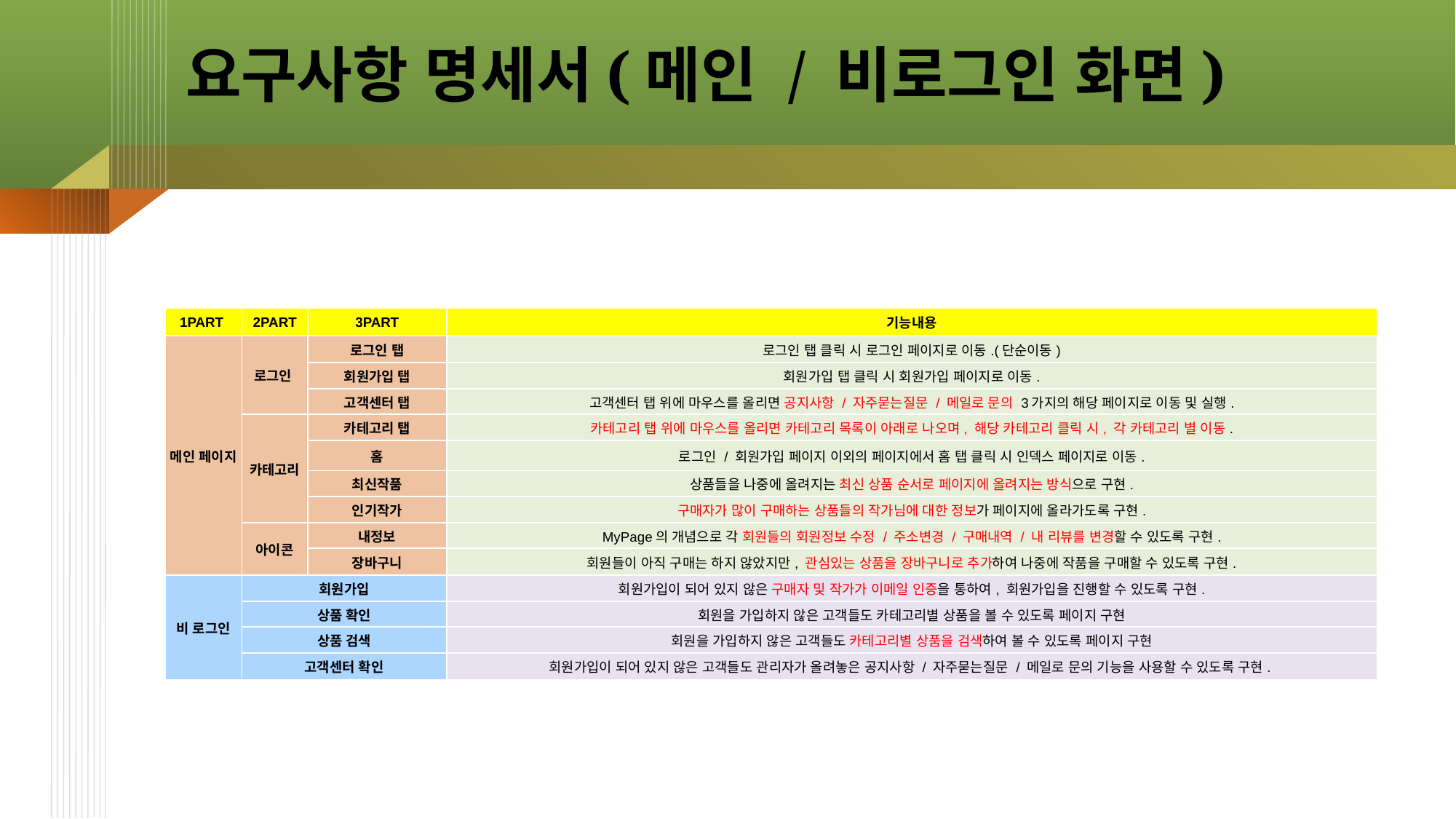

# 요구사항 명세서(메인 / 비로그인 화면)
| 1PART | 2PART | 3PART | 기능내용 |
| --- | --- | --- | --- |
| 메인 페이지 | 로그인 | 로그인 탭 | 로그인 탭 클릭 시 로그인 페이지로 이동.(단순이동) |
|  |  | 회원가입 탭 | 회원가입 탭 클릭 시 회원가입 페이지로 이동. |
|  |  | 고객센터 탭 | 고객센터 탭 위에 마우스를 올리면 공지사항 / 자주묻는질문 / 메일로 문의 3가지의 해당 페이지로 이동 및 실행. |
|  | 카테고리 | 카테고리 탭 | 카테고리 탭 위에 마우스를 올리면 카테고리 목록이 아래로 나오며, 해당 카테고리 클릭 시, 각 카테고리 별 이동. |
|  |  | 홈 | 로그인 / 회원가입 페이지 이외의 페이지에서 홈 탭 클릭 시 인덱스 페이지로 이동. |
|  |  | 최신작품 | 상품들을 나중에 올려지는 최신 상품 순서로 페이지에 올려지는 방식으로 구현. |
|  |  | 인기작가 | 구매자가 많이 구매하는 상품들의 작가님에 대한 정보가 페이지에 올라가도록 구현. |
|  | 아이콘 | 내정보 | MyPage의 개념으로 각 회원들의 회원정보 수정 / 주소변경 / 구매내역 / 내 리뷰를 변경할 수 있도록 구현. |
|  |  | 장바구니 | 회원들이 아직 구매는 하지 않았지만, 관심있는 상품을 장바구니로 추가하여 나중에 작품을 구매할 수 있도록 구현. |
| 비 로그인 | 회원가입 |  | 회원가입이 되어 있지 않은 구매자 및 작가가 이메일 인증을 통하여, 회원가입을 진행할 수 있도록 구현. |
|  | 상품 확인 |  | 회원을 가입하지 않은 고객들도 카테고리별 상품을 볼 수 있도록 페이지 구현 |
|  | 상품 검색 |  | 회원을 가입하지 않은 고객들도 카테고리별 상품을 검색하여 볼 수 있도록 페이지 구현 |
|  | 고객센터 확인 |  | 회원가입이 되어 있지 않은 고객들도 관리자가 올려놓은 공지사항 / 자주묻는질문 / 메일로 문의 기능을 사용할 수 있도록 구현. |